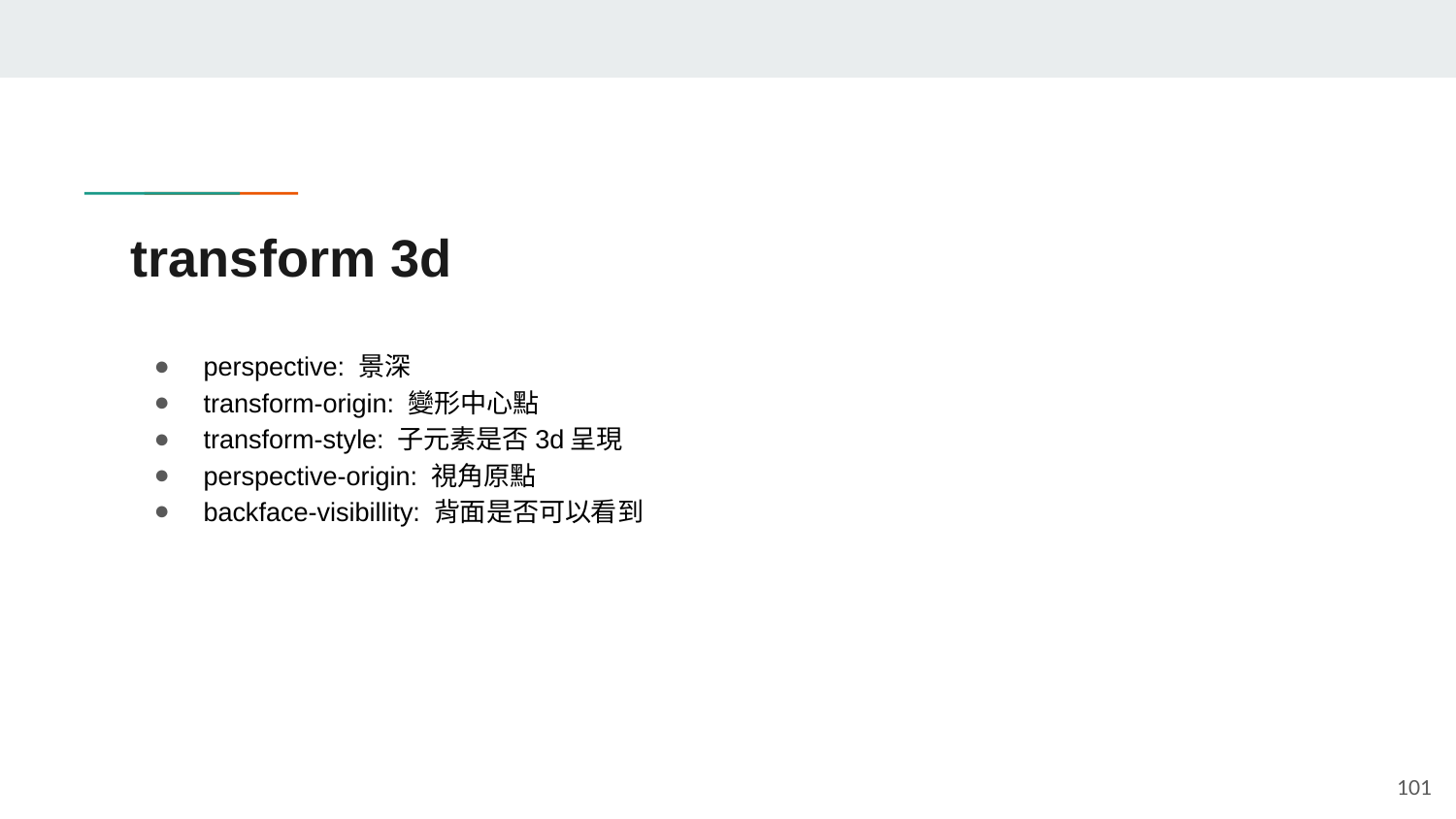

# transform 3d
perspective: 景深
transform-origin: 變形中心點
transform-style: 子元素是否3d呈現
perspective-origin: 視角原點
backface-visibillity: 背面是否可以看到

101